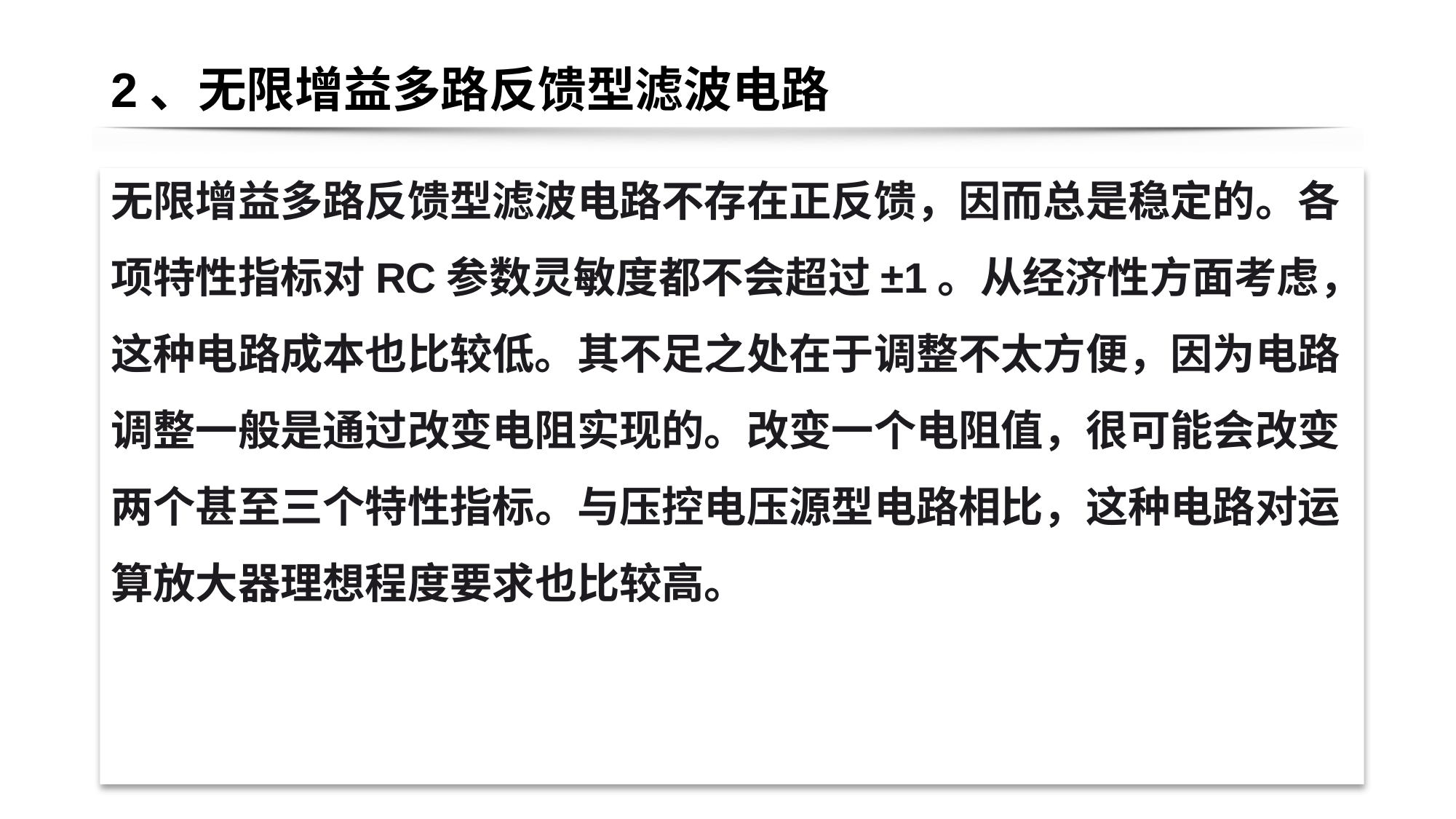

# 2、无限增益多路反馈型滤波电路
无限增益多路反馈型滤波电路不存在正反馈，因而总是稳定的。各项特性指标对RC参数灵敏度都不会超过±1。从经济性方面考虑，这种电路成本也比较低。其不足之处在于调整不太方便，因为电路调整一般是通过改变电阻实现的。改变一个电阻值，很可能会改变两个甚至三个特性指标。与压控电压源型电路相比，这种电路对运算放大器理想程度要求也比较高。